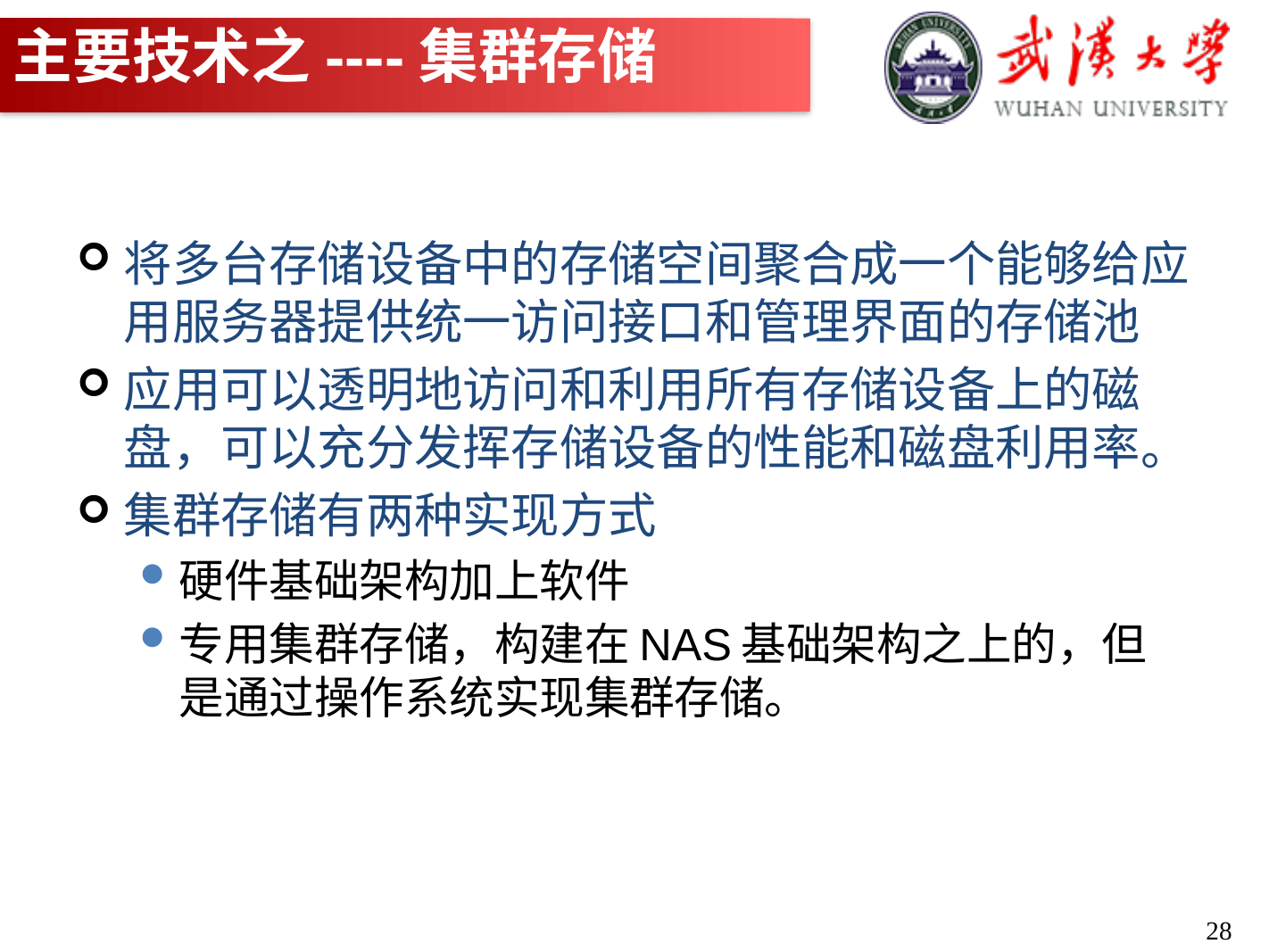

# 主要技术之----集群存储
将多台存储设备中的存储空间聚合成一个能够给应用服务器提供统一访问接口和管理界面的存储池
应用可以透明地访问和利用所有存储设备上的磁盘，可以充分发挥存储设备的性能和磁盘利用率。
集群存储有两种实现方式
硬件基础架构加上软件
专用集群存储，构建在NAS基础架构之上的，但是通过操作系统实现集群存储。